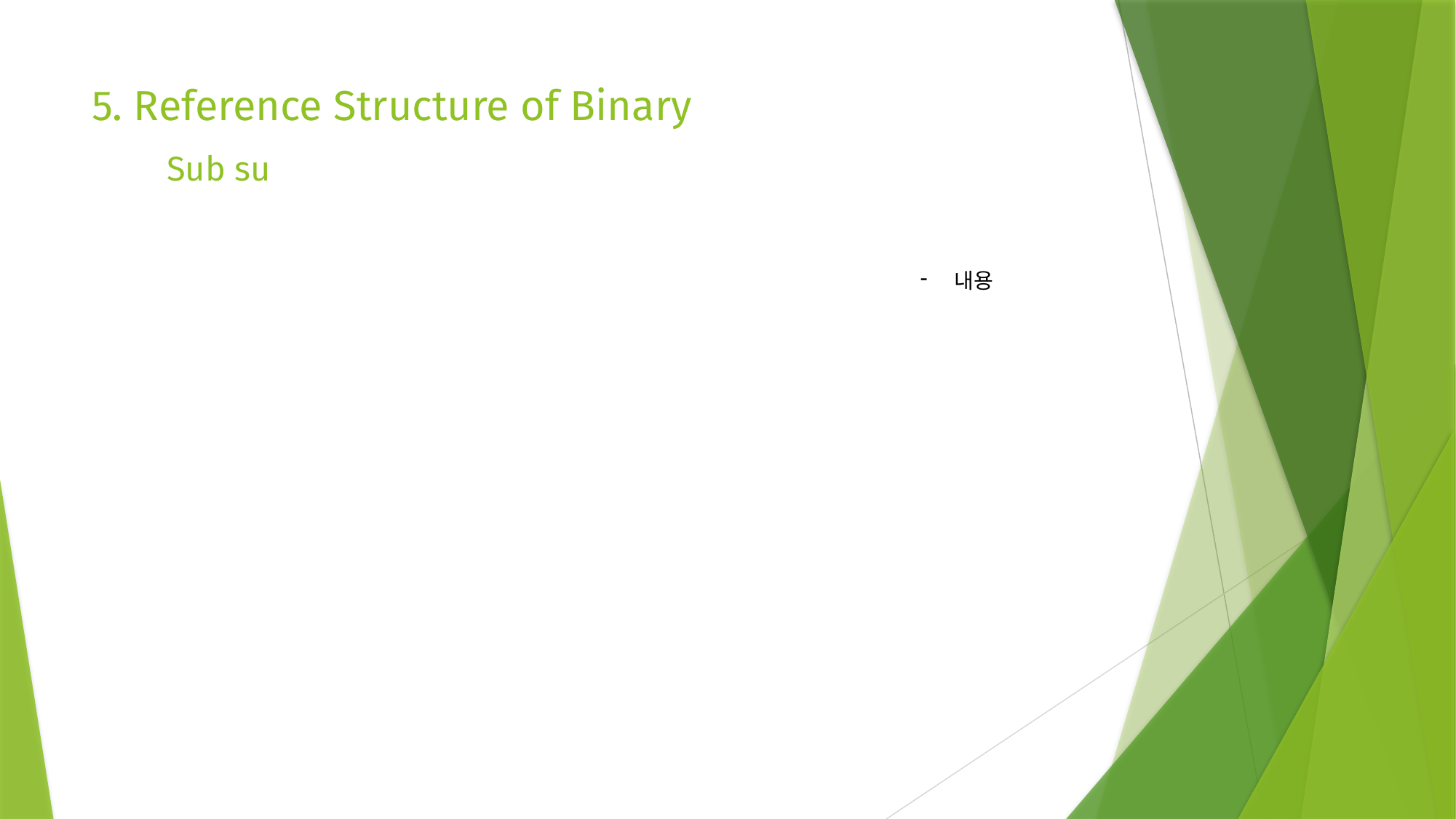

# 5. Reference Structure of Binary
Sub su
내용